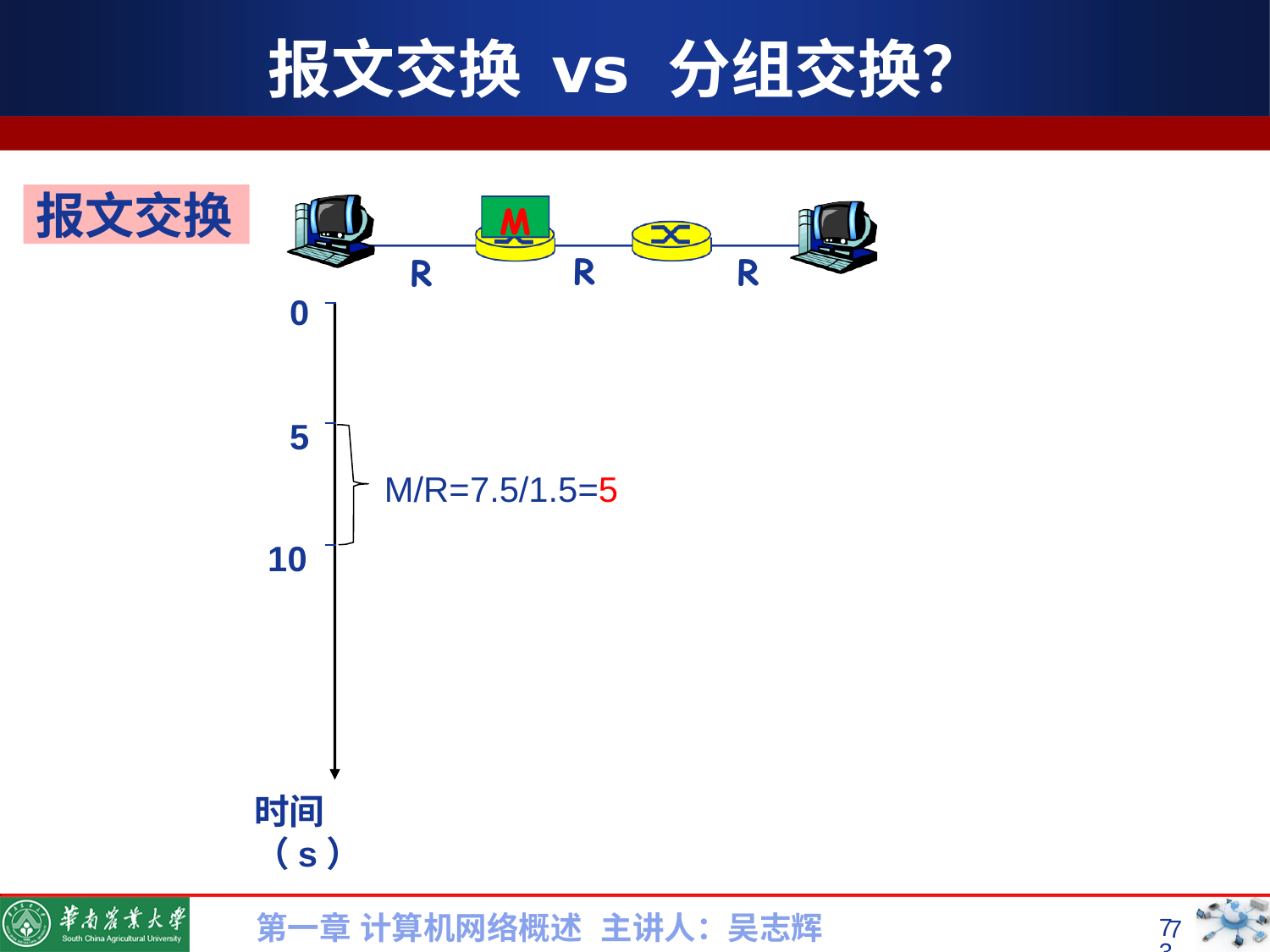

# 报文交换 vs 分组交换？
报文交换

M
R
R
R
0

5

M/R=7.5/1.5=5
10

时间（s）
第一章 计算机网络概述  主讲人：吴志辉
73
7